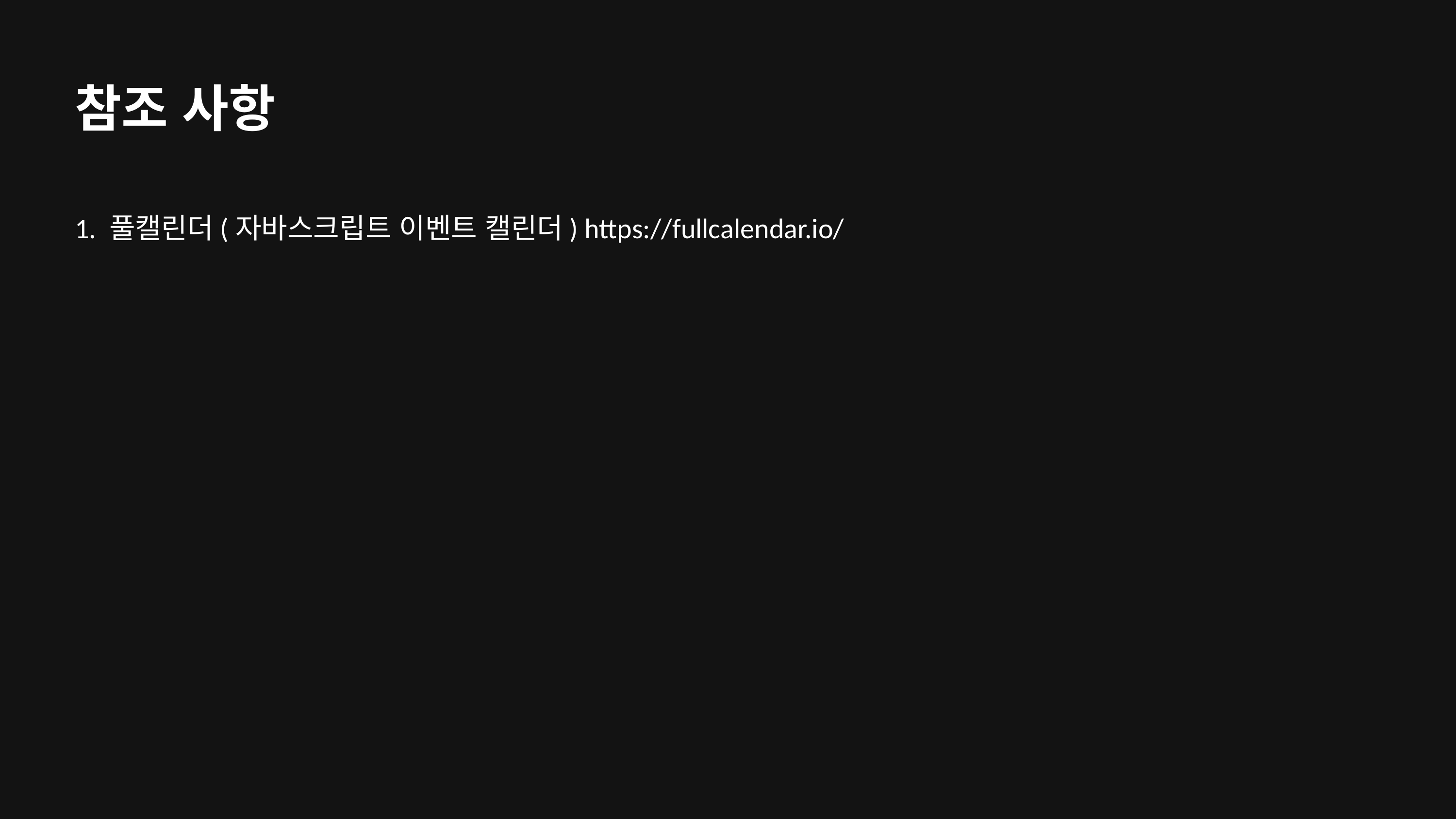

참조 사항
1. 풀캘린더(자바스크립트 이벤트 캘린더) https://fullcalendar.io/